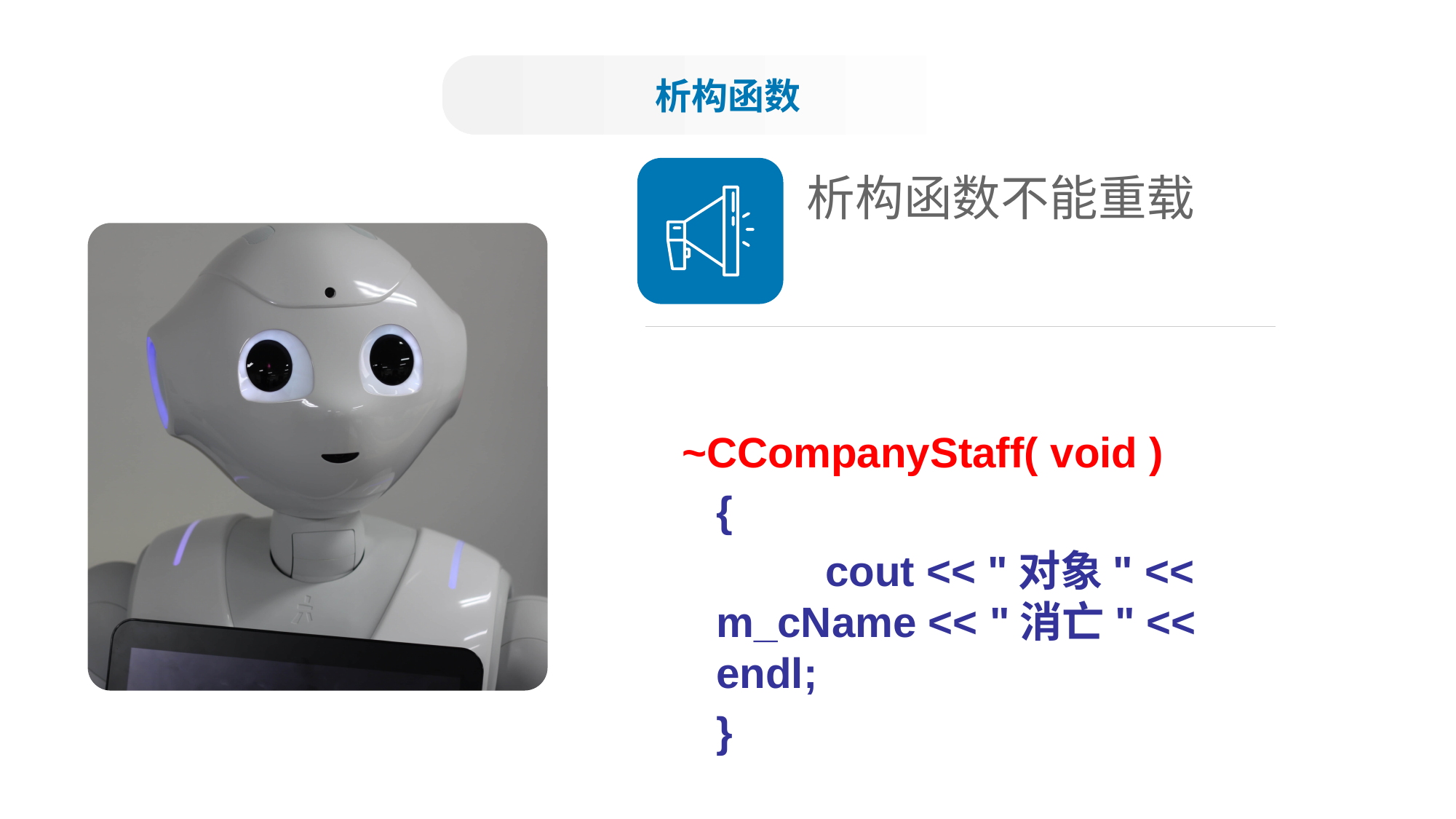

析构函数

析构函数不能重载

~CCompanyStaff( void )
	{
		cout << "对象" << m_cName << "消亡" << endl;
	}